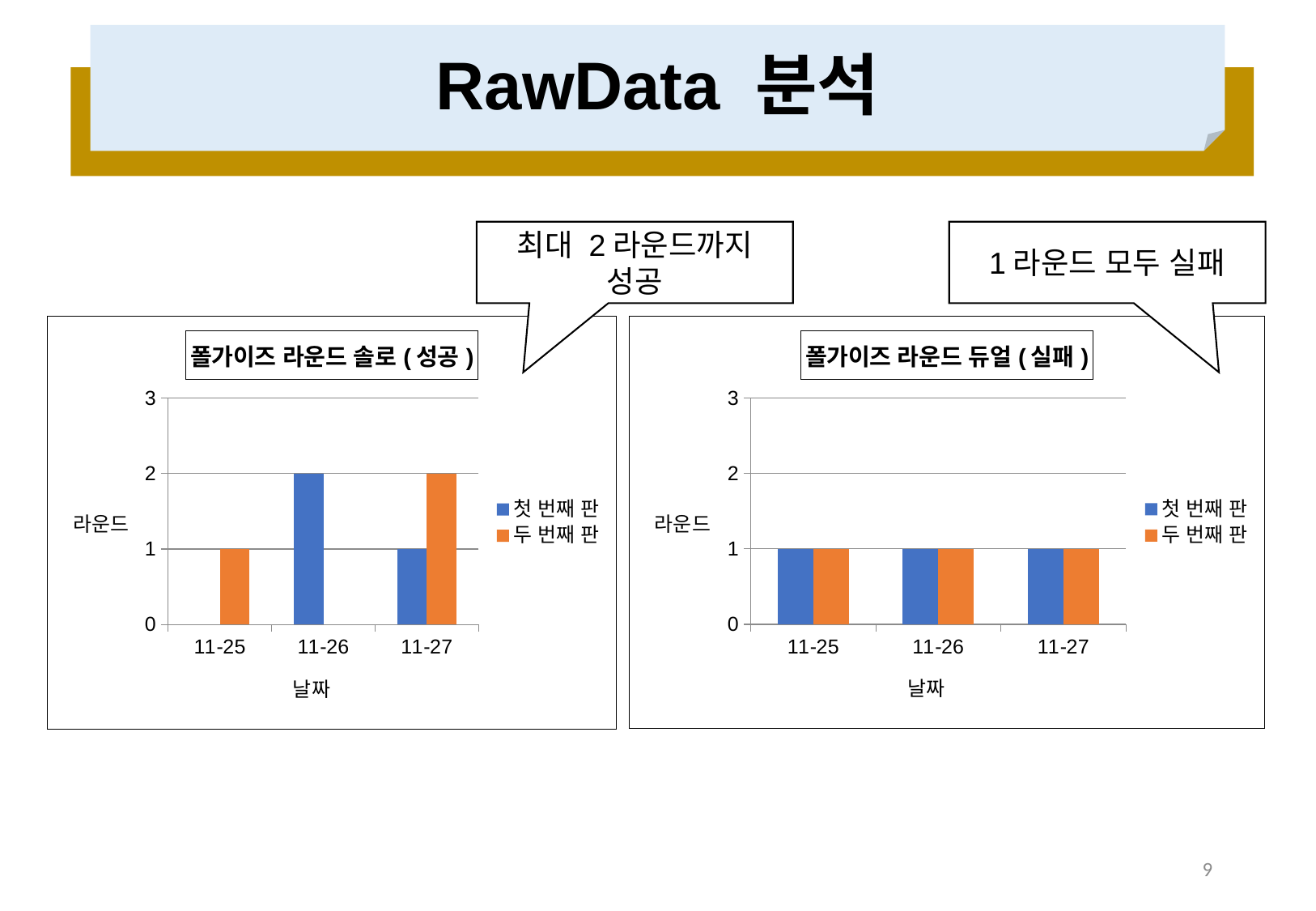

# RawData 분석
최대 2라운드까지 성공
1라운드 모두 실패

### Chart: 폴가이즈 라운드 듀얼(실패)

| Category |  |  |
|---|---|---|
| 11-25 | 1.0 | 1.0 |
| 11-26 | 1.0 | 1.0 |
| 11-27 | 1.0 | 1.0 |

### Chart: 폴가이즈 라운드 솔로(성공)

| Category |  |  |
|---|---|---|
| 11-25 | None | 1.0 |
| 11-26 | 2.0 | None |
| 11-27 | 1.0 | 2.0 |
9